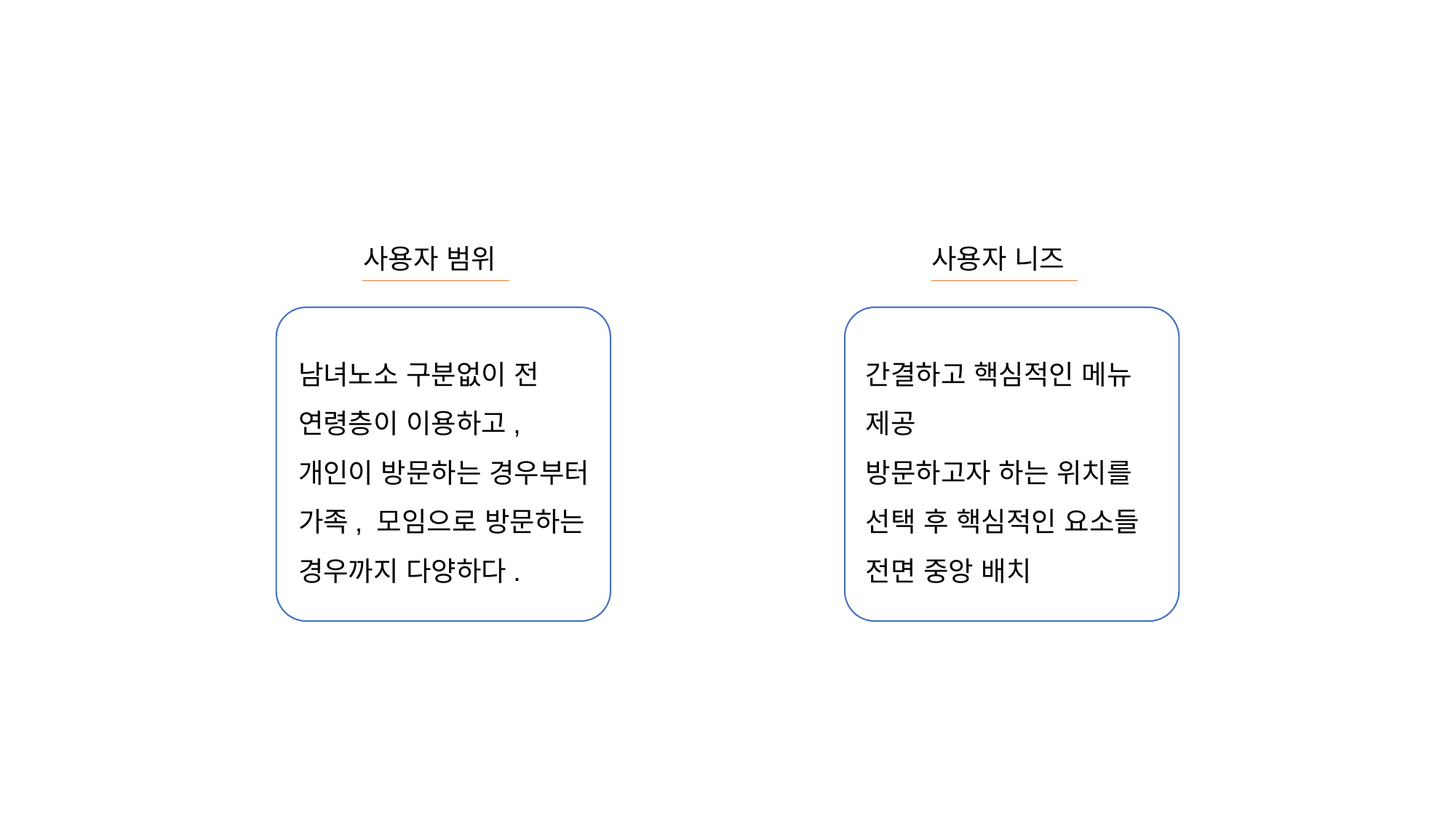

사용자 범위
사용자 니즈

남녀노소 구분없이 전 연령층이 이용하고, 개인이 방문하는 경우부터 가족, 모임으로 방문하는 경우까지 다양하다.
간결하고 핵심적인 메뉴 제공
방문하고자 하는 위치를 선택 후 핵심적인 요소들 전면 중앙 배치